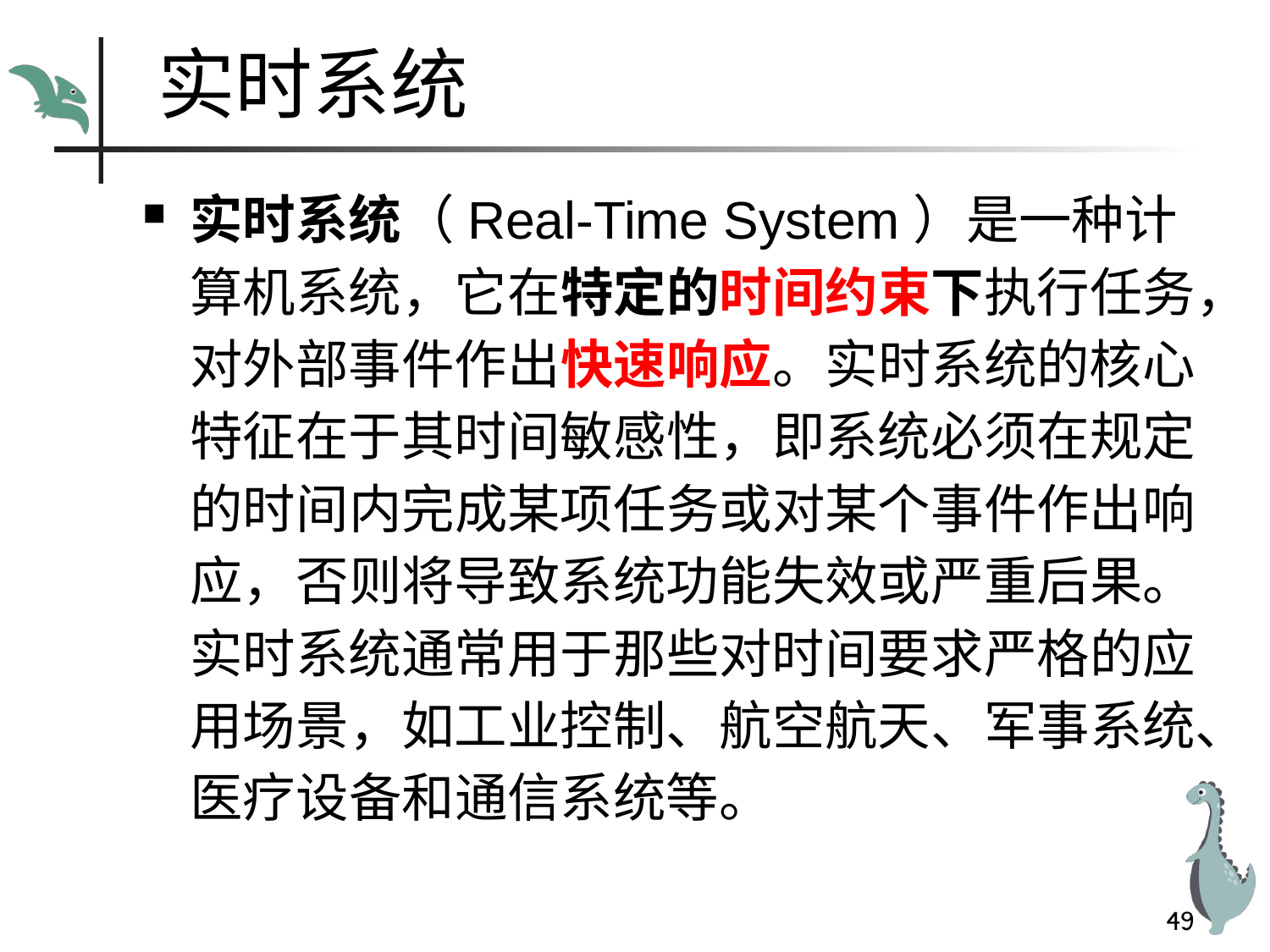

# 实时系统
实时系统（Real-Time System）是一种计算机系统，它在特定的时间约束下执行任务，对外部事件作出快速响应。实时系统的核心特征在于其时间敏感性，即系统必须在规定的时间内完成某项任务或对某个事件作出响应，否则将导致系统功能失效或严重后果。实时系统通常用于那些对时间要求严格的应用场景，如工业控制、航空航天、军事系统、医疗设备和通信系统等。
49